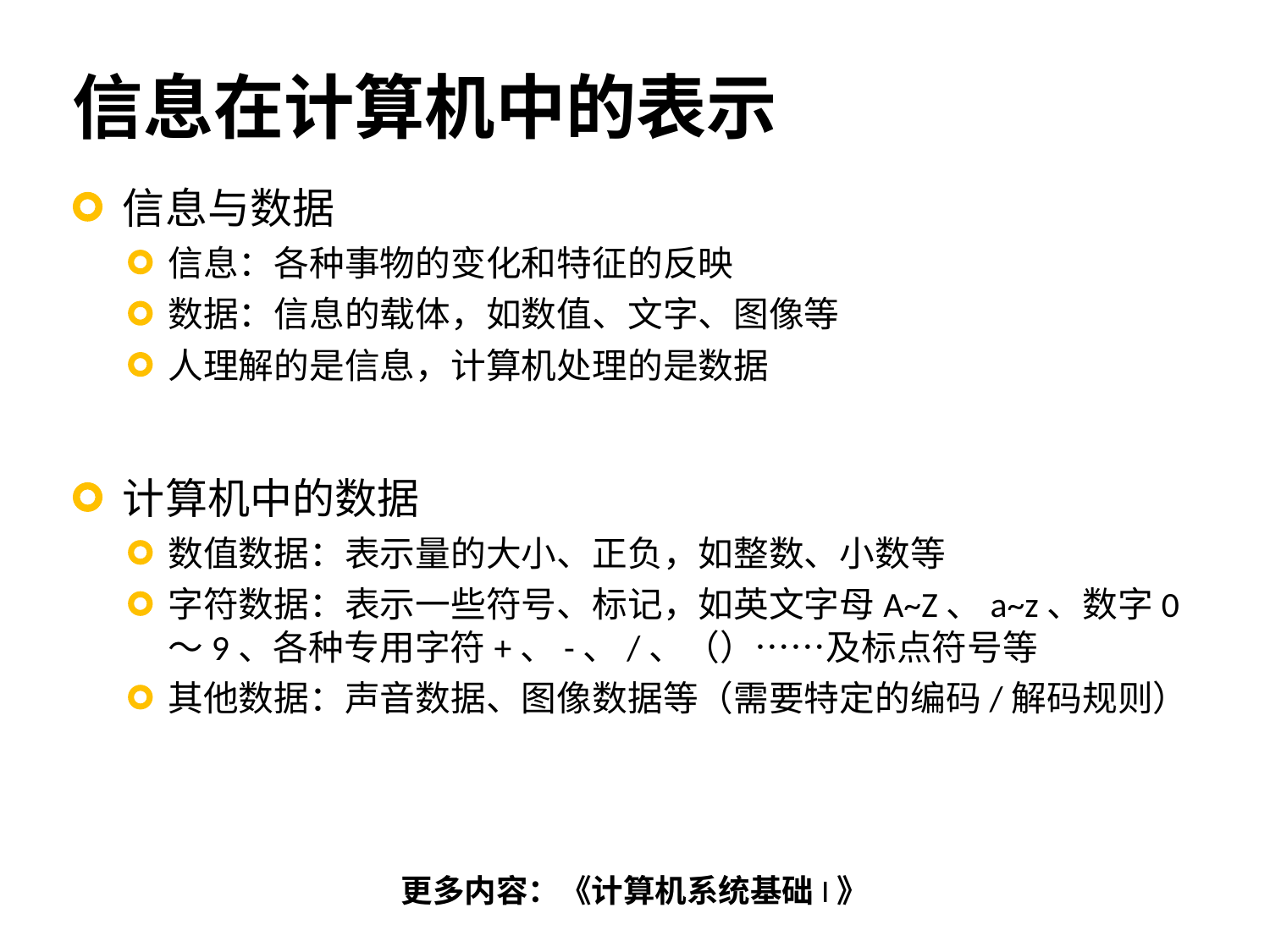

# 信息在计算机中的表示
信息与数据
信息：各种事物的变化和特征的反映
数据：信息的载体，如数值、文字、图像等
人理解的是信息，计算机处理的是数据

计算机中的数据
数值数据：表示量的大小、正负，如整数、小数等
字符数据：表示一些符号、标记，如英文字母A~Z、a~z、数字0～9、各种专用字符+、-、/、（）……及标点符号等
其他数据：声音数据、图像数据等（需要特定的编码/解码规则）

更多内容：《计算机系统基础I》